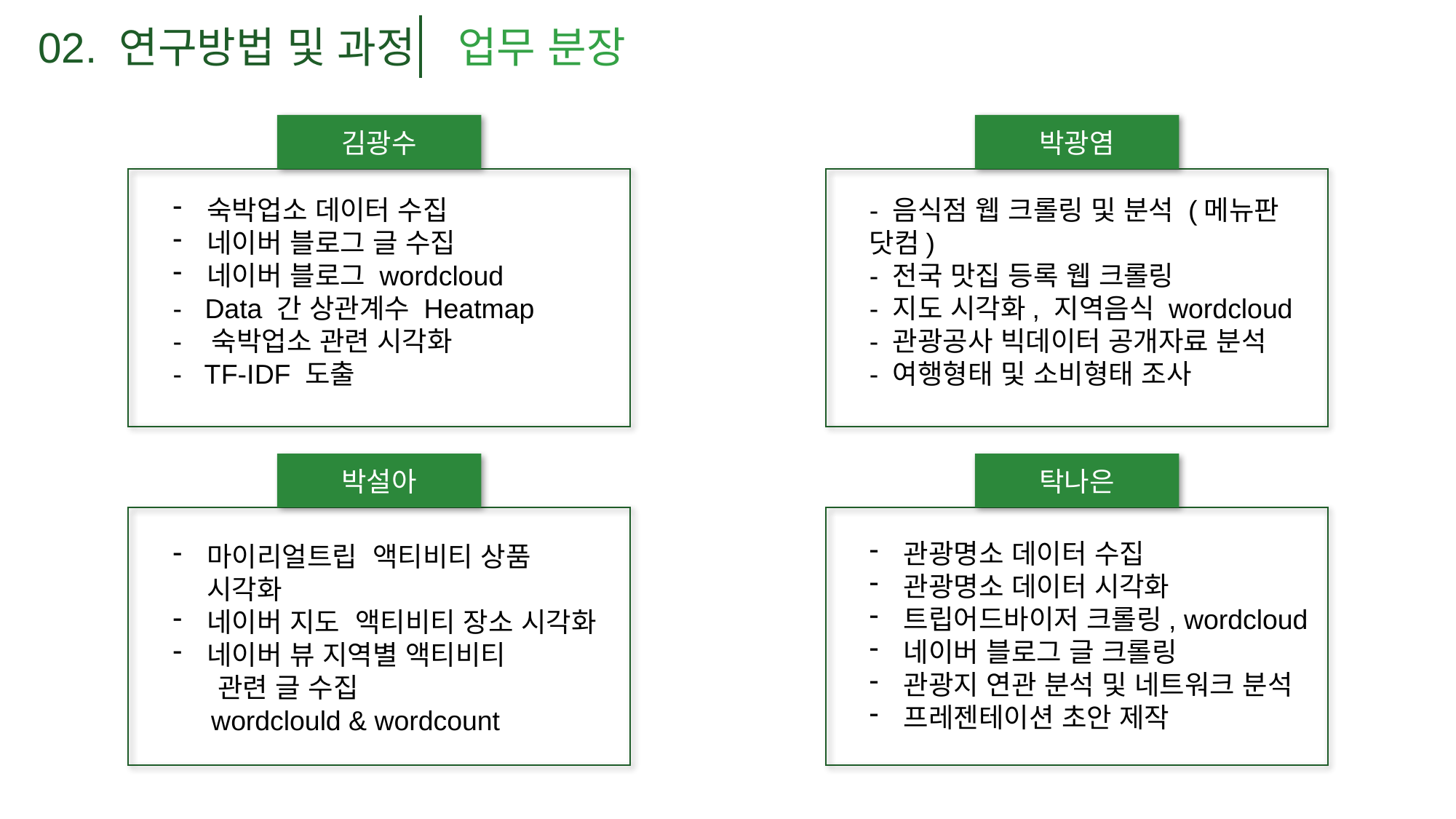

02. 연구방법 및 과정
업무 분장
김광수

박광염

숙박업소 데이터 수집
네이버 블로그 글 수집
네이버 블로그 wordcloud
-   Data 간 상관계수 Heatmap
-   숙박업소 관련 시각화
-   TF-IDF 도출
- 음식점 웹 크롤링 및 분석 (메뉴판 닷컴)
- 전국 맛집 등록 웹 크롤링
- 지도 시각화, 지역음식 wordcloud
- 관광공사 빅데이터 공개자료 분석
- 여행형태 및 소비형태 조사
박설아

탁나은

관광명소 데이터 수집
관광명소 데이터 시각화
트립어드바이저 크롤링, wordcloud
네이버 블로그 글 크롤링
관광지 연관 분석 및 네트워크 분석
프레젠테이션 초안 제작
마이리얼트립  액티비티 상품 시각화
네이버 지도  액티비티 장소 시각화
네이버 뷰 지역별 액티비티
     관련 글 수집
     wordclould & wordcount